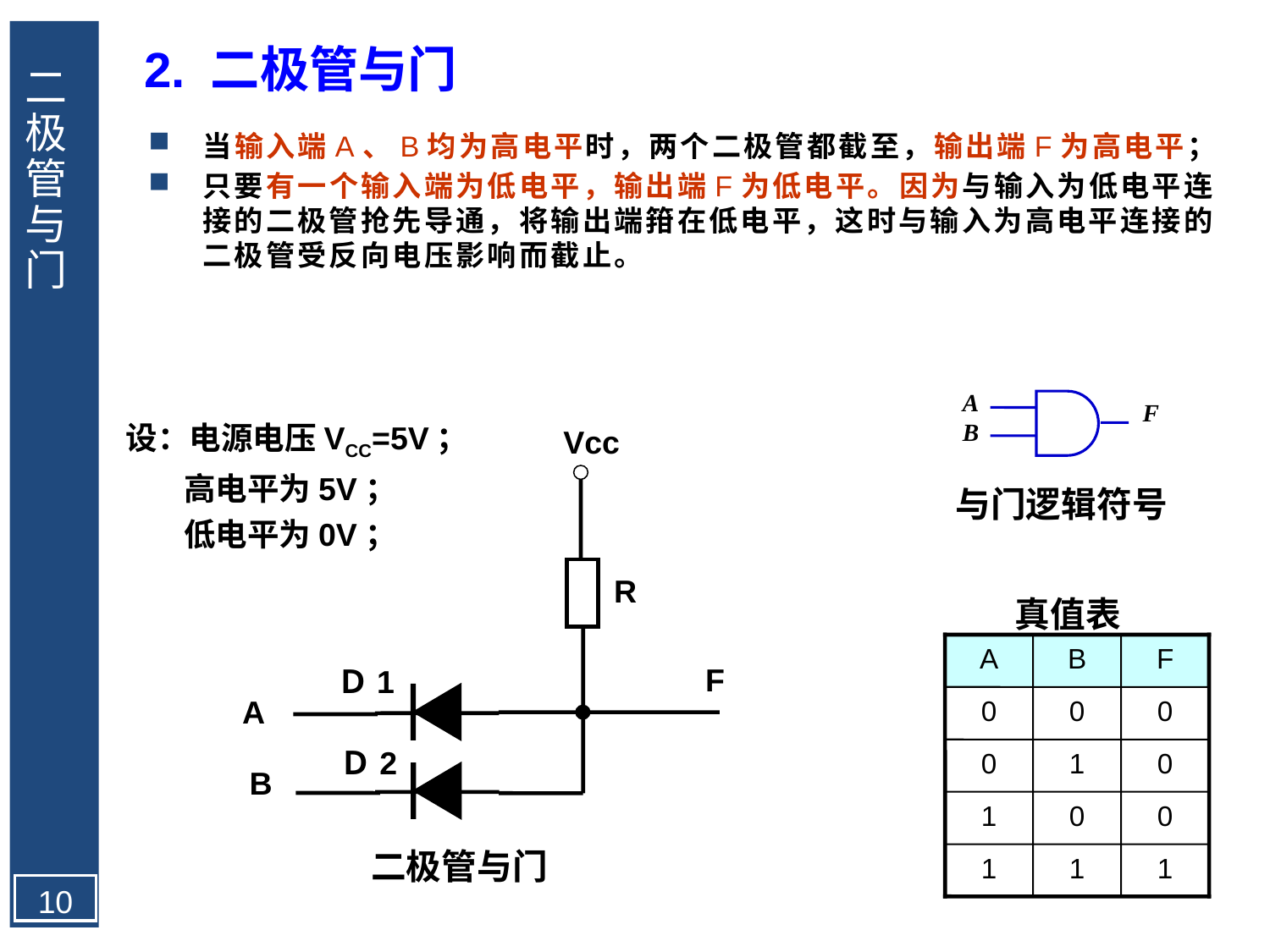

2. 二极管与门
# 二极管与门
当输入端A、B均为高电平时，两个二极管都截至，输出端F为高电平；
只要有一个输入端为低电平，输出端F为低电平。因为与输入为低电平连接的二极管抢先导通，将输出端箝在低电平，这时与输入为高电平连接的二极管受反向电压影响而截止。
A
B

F
与门逻辑符号
设：电源电压VCC=5V；
       高电平为5V；
       低电平为0V；
Vcc

R

Ｄ1

A

Ｄ2
B

F
二极管与门
真值表
A

B

F

0

0
0
0

1
0
1

0
0
1

1
1

10